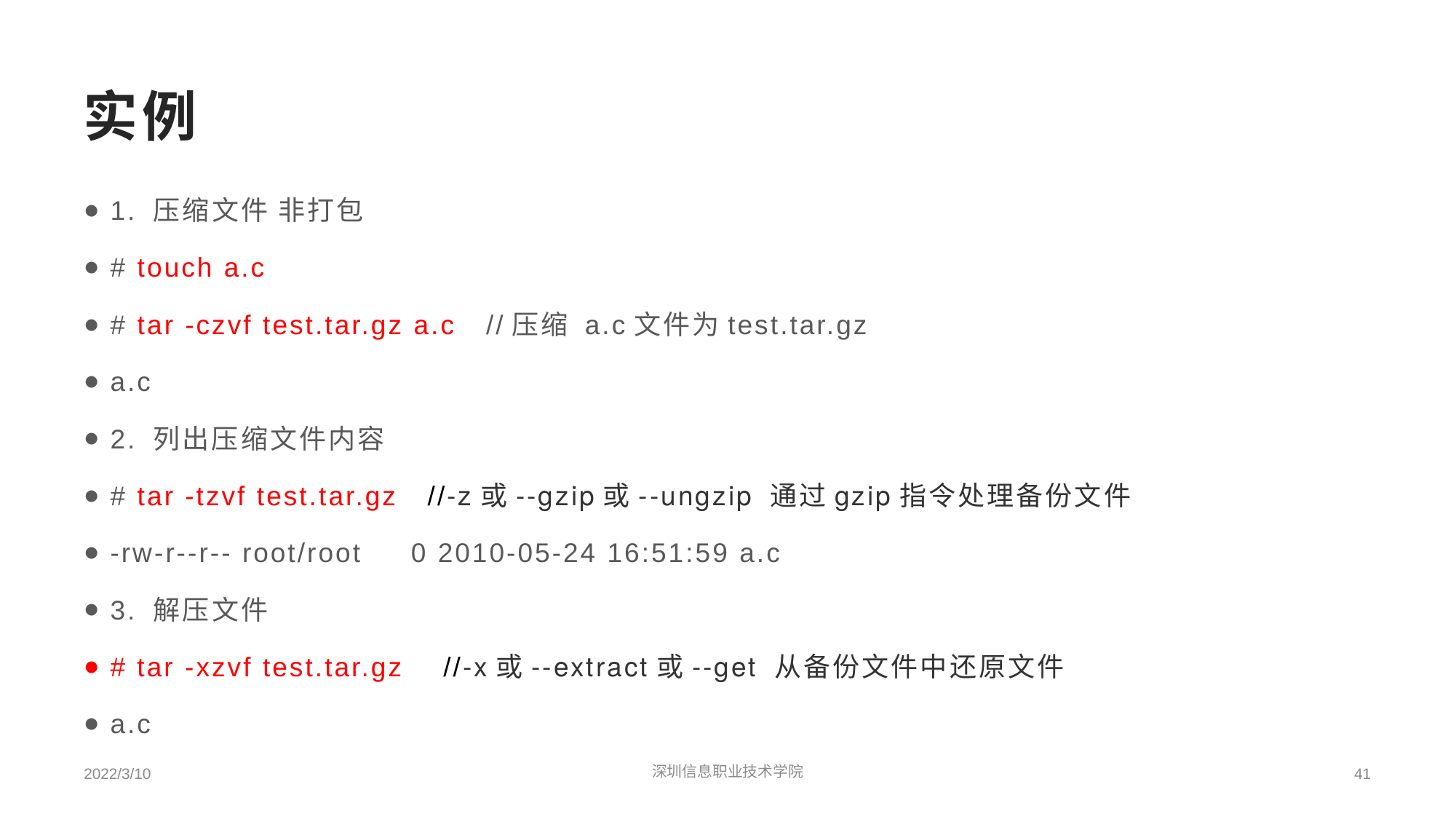

# 实例
1. 压缩文件 非打包
# touch a.c
# tar -czvf test.tar.gz a.c   //压缩 a.c文件为test.tar.gz
a.c
2. 列出压缩文件内容
# tar -tzvf test.tar.gz   //-z或--gzip或--ungzip 通过gzip指令处理备份文件
-rw-r--r-- root/root     0 2010-05-24 16:51:59 a.c
3. 解压文件
# tar -xzvf test.tar.gz    //-x或--extract或--get 从备份文件中还原文件
a.c
2022/3/10
深圳信息职业技术学院
41